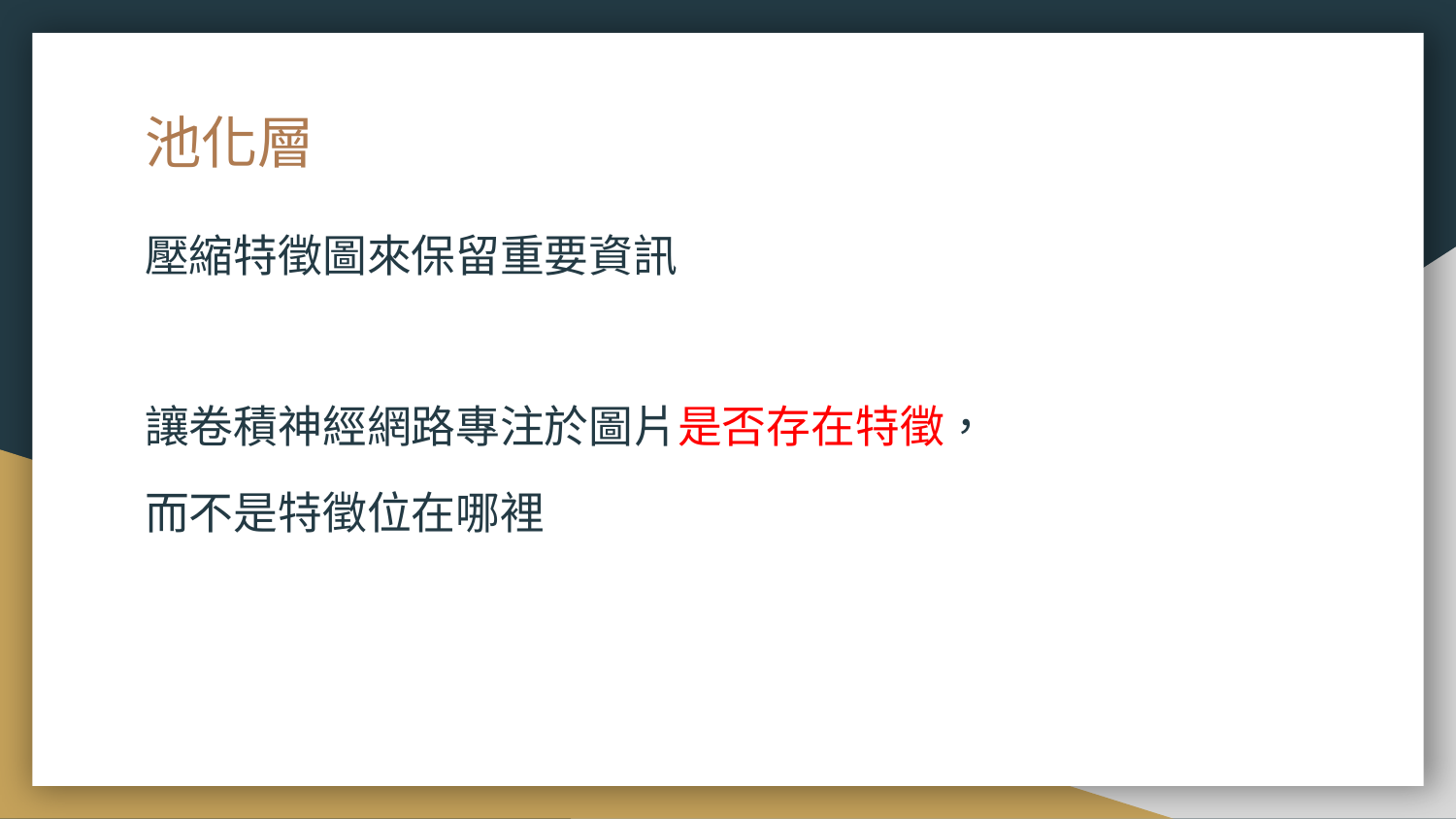

# 池化層
壓縮特徵圖來保留重要資訊

讓卷積神經網路專注於圖片是否存在特徵，
而不是特徵位在哪裡